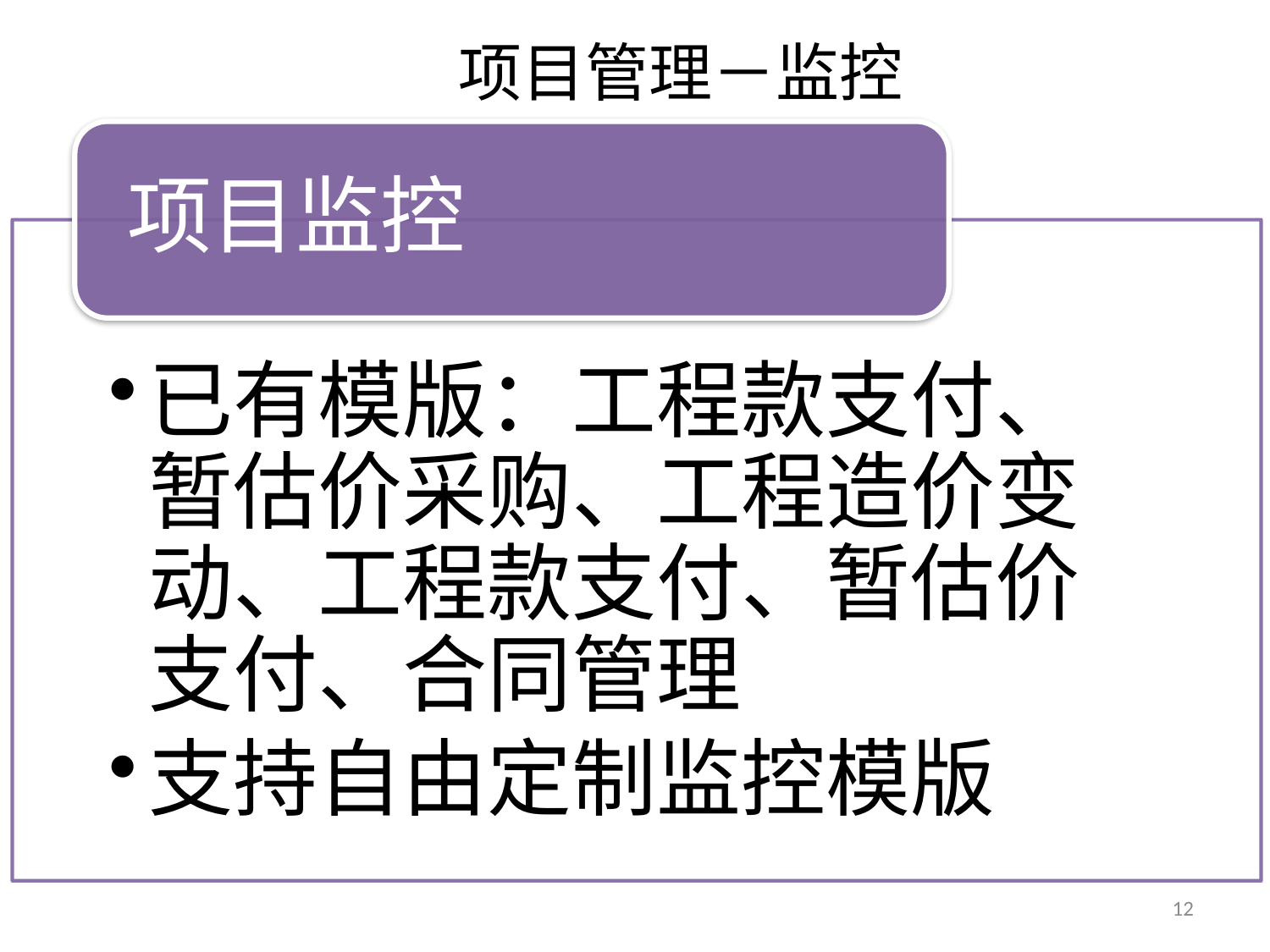

# 项目管理－监控
已有模版：工程款支付、暂估价采购、工程造价变动、工程款支付、暂估价支付、合同管理
支持自由定制监控模版
项目监控
12